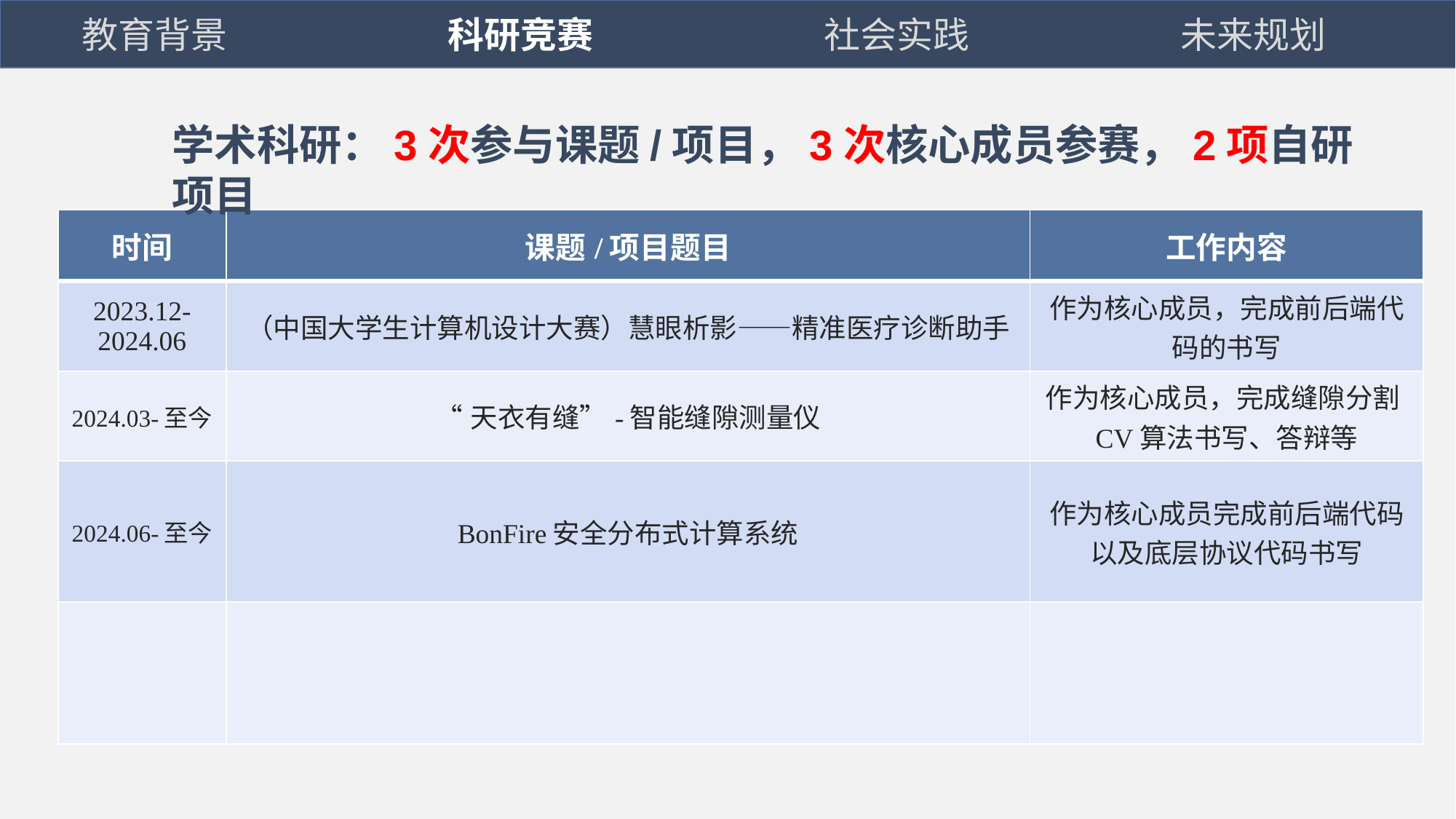

教育背景
科研竞赛
社会实践
未来规划
学术科研：3次参与课题/项目，3次核心成员参赛，2项自研项目
| 时间 | 课题/项目题目 | 工作内容 |
| --- | --- | --- |
| 2023.12-2024.06 | （中国大学生计算机设计大赛）慧眼析影——精准医疗诊断助手 | 作为核心成员，完成前后端代码的书写 |
| 2024.03-至今 | “天衣有缝”-智能缝隙测量仪 | 作为核心成员，完成缝隙分割CV算法书写、答辩等 |
| 2024.06-至今 | BonFire安全分布式计算系统 | 作为核心成员完成前后端代码以及底层协议代码书写 |
|  |  |  |